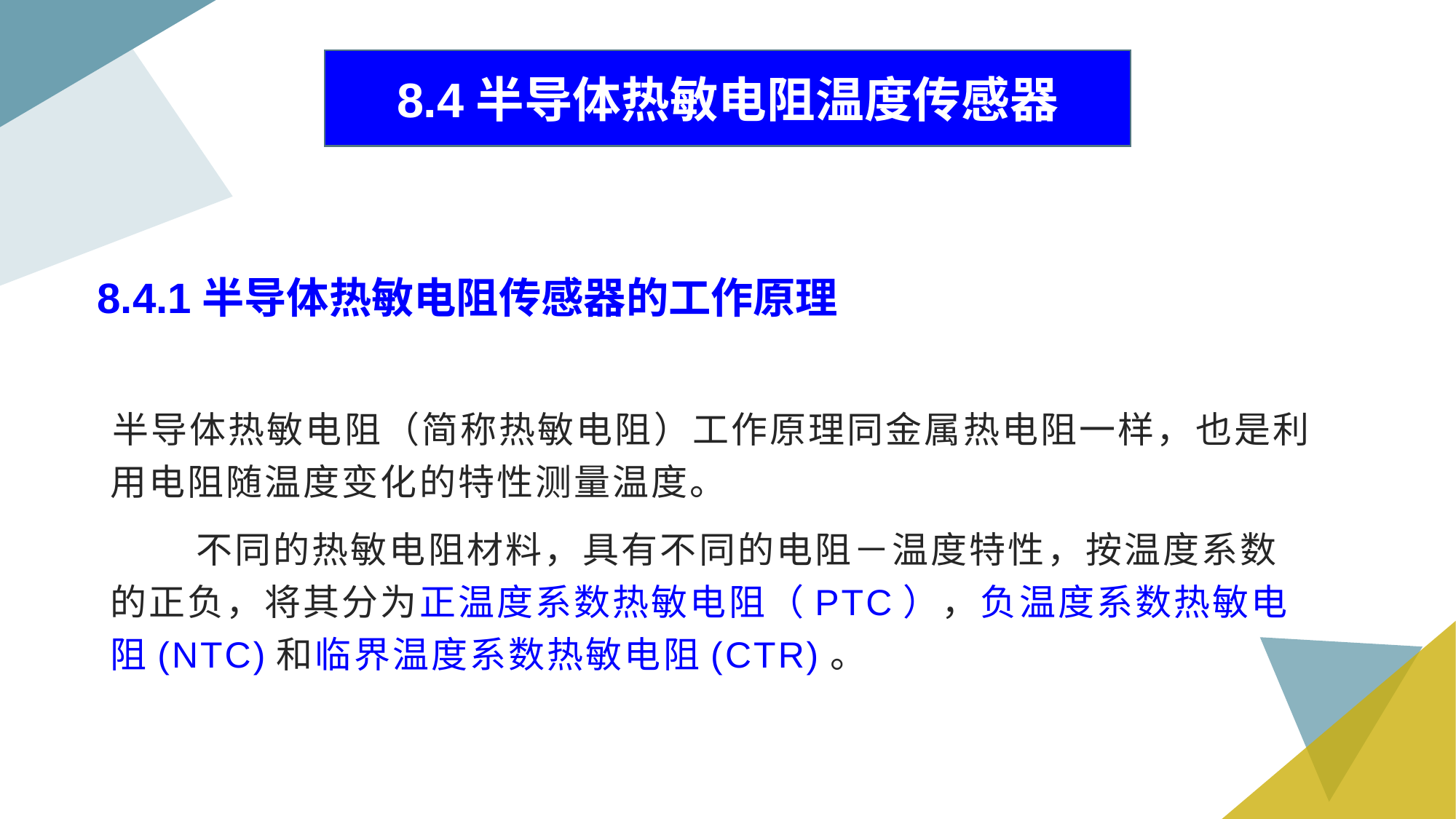

8.4半导体热敏电阻温度传感器
8.4.1半导体热敏电阻传感器的工作原理
  半导体热敏电阻（简称热敏电阻）工作原理同金属热电阻一样，也是利用电阻随温度变化的特性测量温度。
          不同的热敏电阻材料，具有不同的电阻－温度特性，按温度系数的正负，将其分为正温度系数热敏电阻（PTC），负温度系数热敏电阻(NTC)和临界温度系数热敏电阻(CTR)。